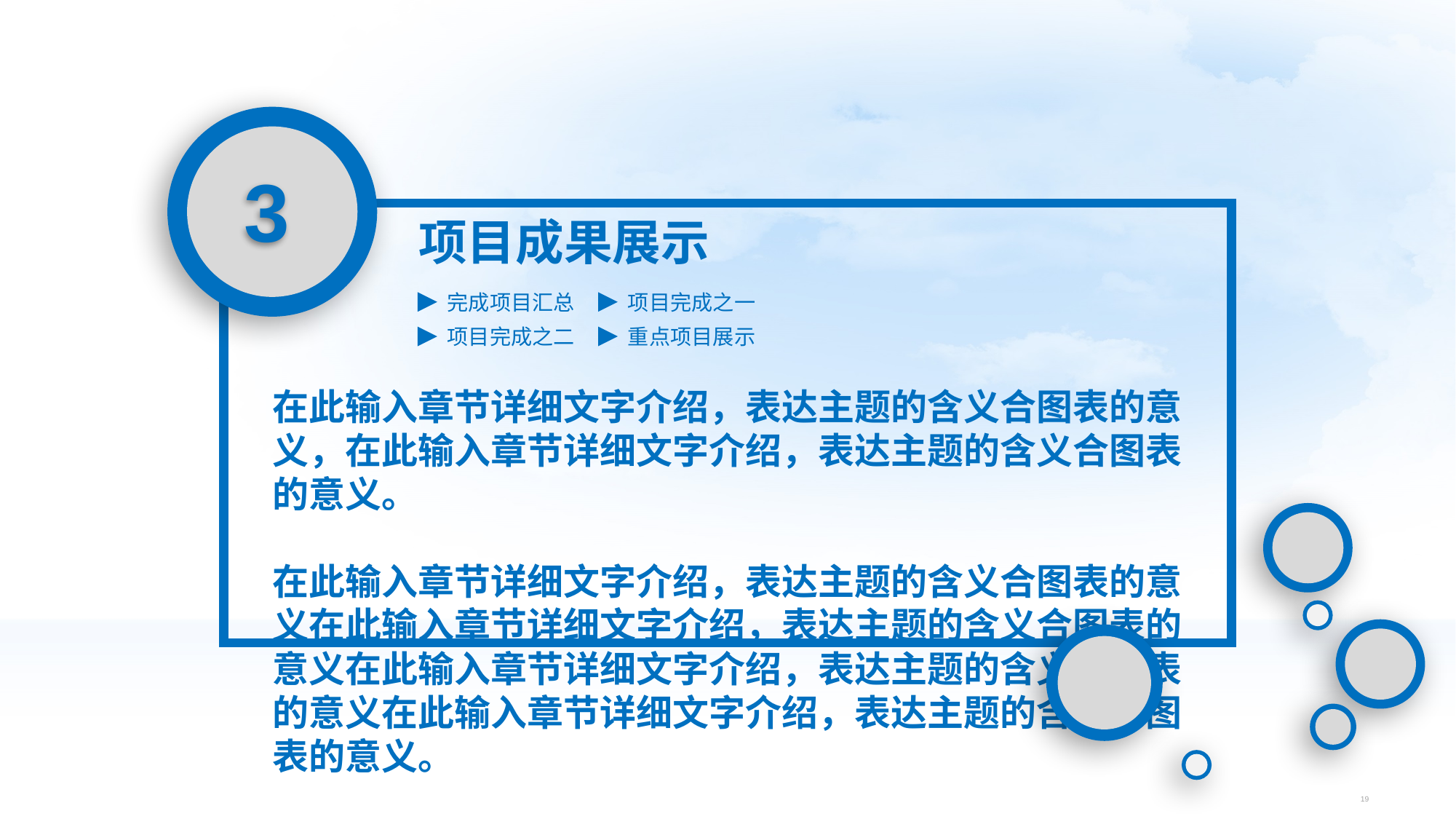

3

项目成果展示
完成项目汇总

项目完成之一

项目完成之二

重点项目展示

在此输入章节详细文字介绍，表达主题的含义合图表的意义，在此输入章节详细文字介绍，表达主题的含义合图表的意义。

在此输入章节详细文字介绍，表达主题的含义合图表的意义在此输入章节详细文字介绍，表达主题的含义合图表的意义在此输入章节详细文字介绍，表达主题的含义合图表的意义在此输入章节详细文字介绍，表达主题的含义合图表的意义。

延时符